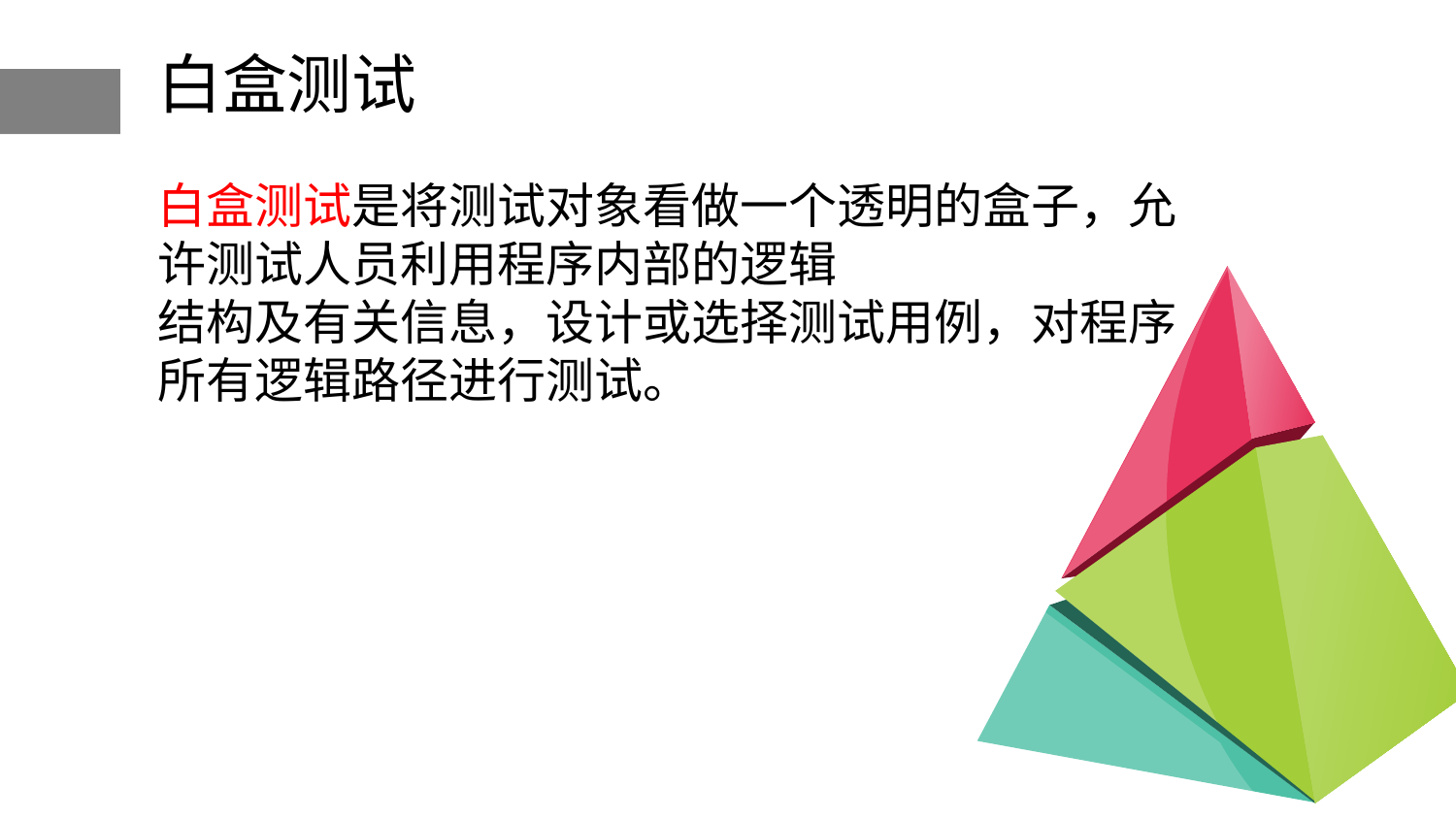

白盒测试

白盒测试是将测试对象看做一个透明的盒子，允许测试人员利用程序内部的逻辑
结构及有关信息，设计或选择测试用例，对程序所有逻辑路径进行测试。